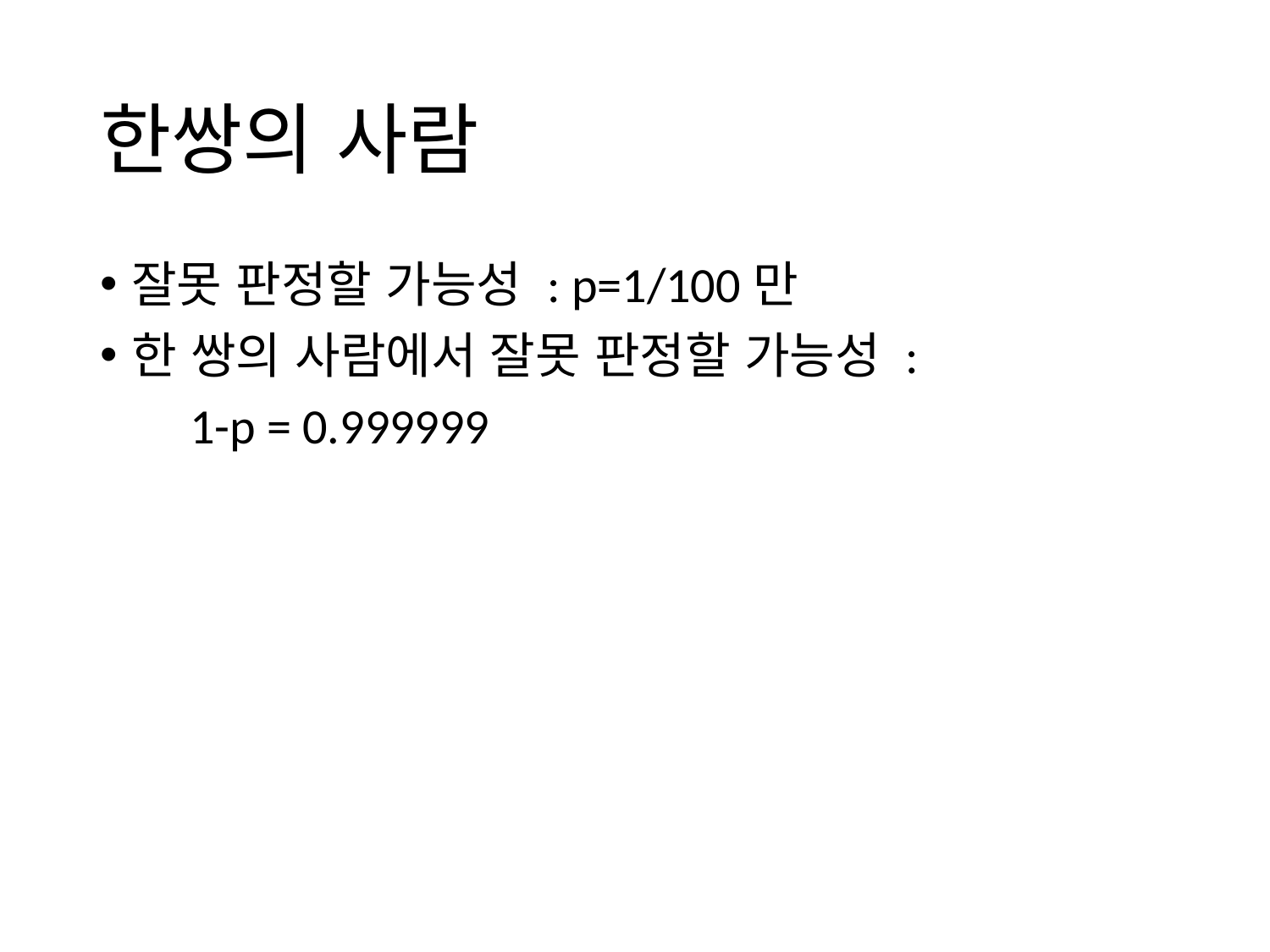

# 한쌍의 사람
잘못 판정할 가능성 : p=1/100만
한 쌍의 사람에서 잘못 판정할 가능성 :
        1-p = 0.999999